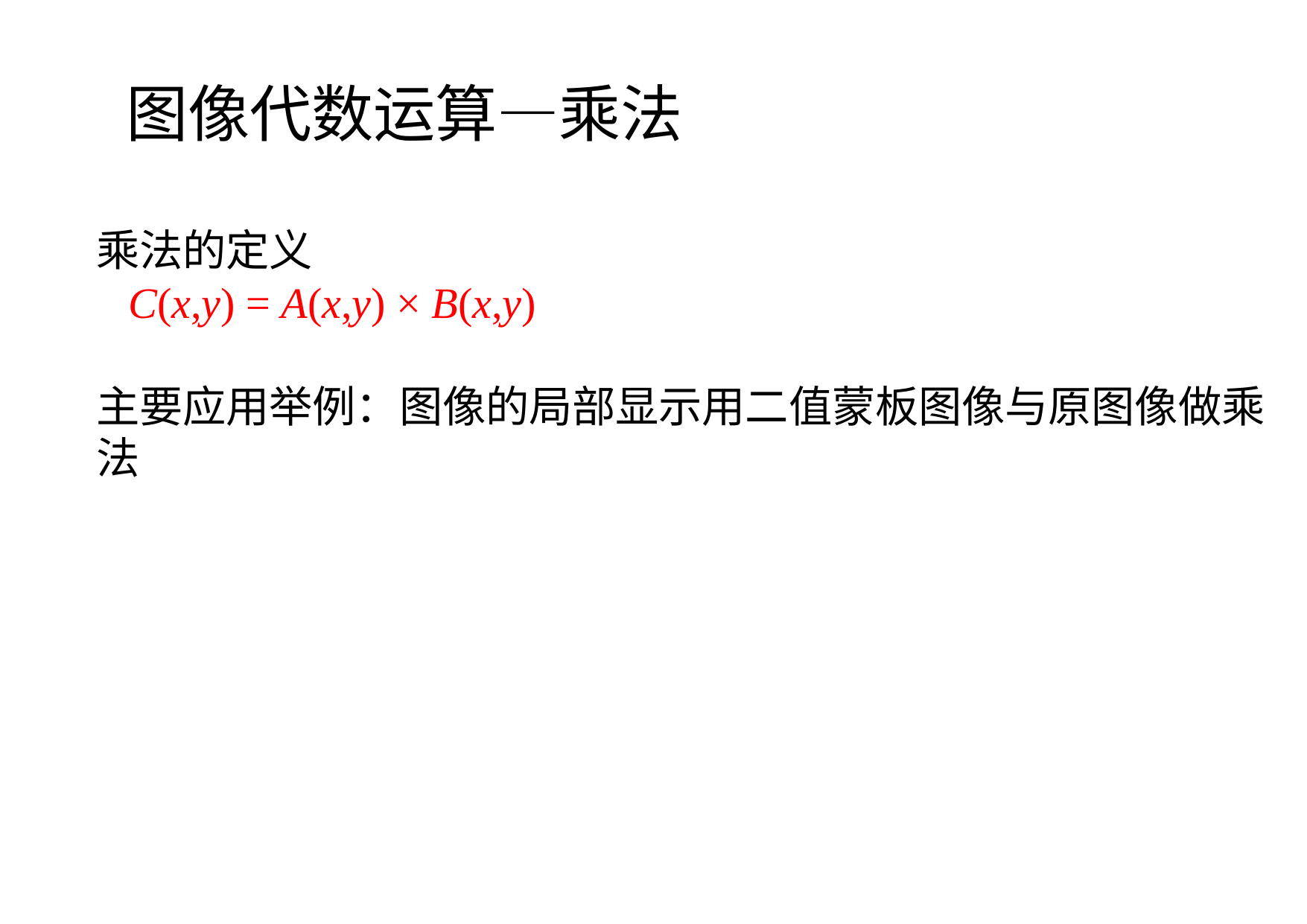

图像代数运算—乘法
乘法的定义
   C(x,y) = A(x,y) × B(x,y)

主要应用举例：图像的局部显示用二值蒙板图像与原图像做乘法